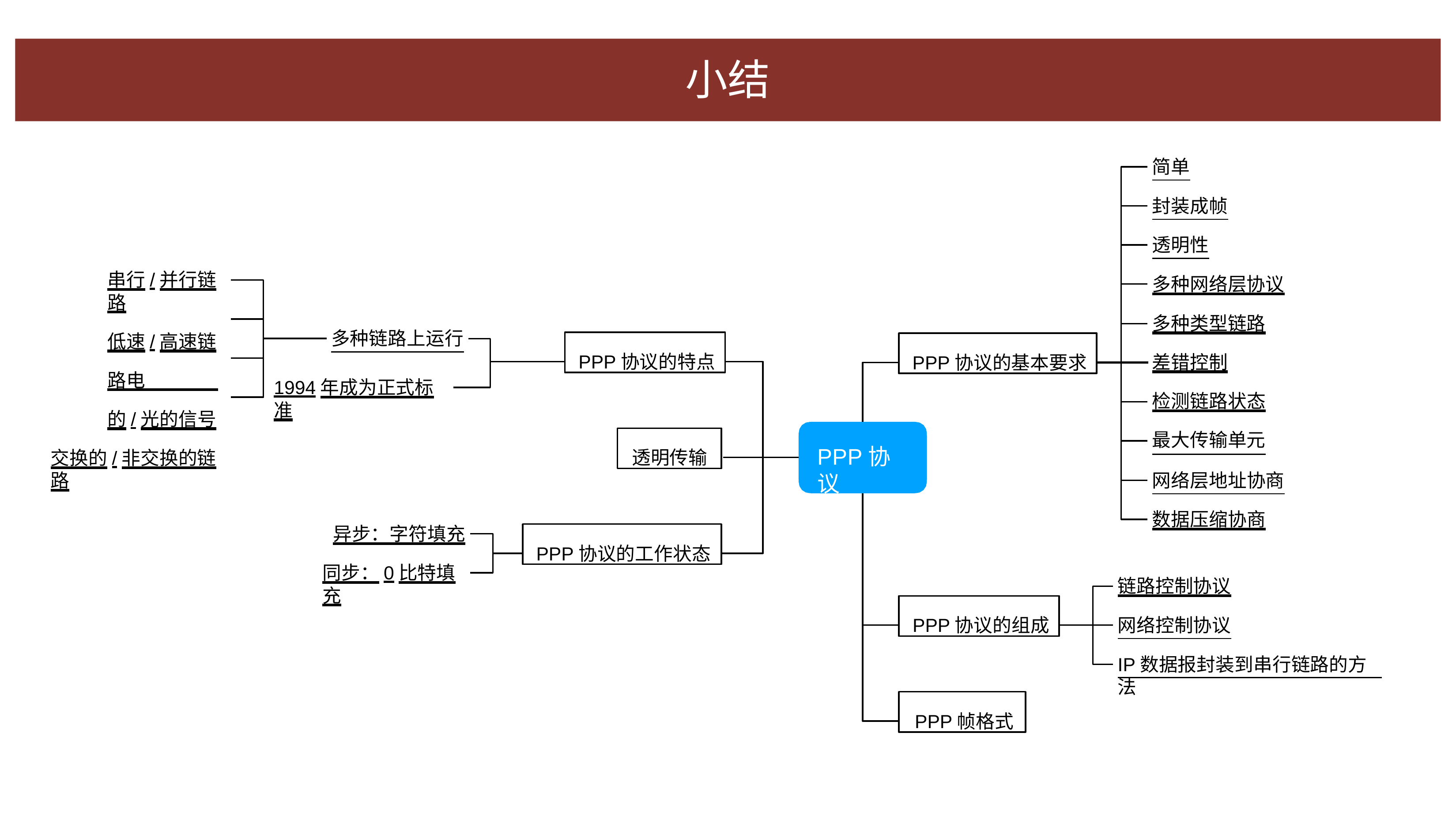

# ⼩结
简单

封装成帧

透明性

串⾏/并⾏链路
低速/⾼速链路电                       的/光的信号
交换的/⾮交换的链路
多种⽹络层协议
多种类型链路 差错控制
检测链路状态 最⼤传输单元

多种链路上运⾏
PPP协议的特点
PPP协议的基本要求

1994年成为正式标准

透明传输
PPP协议

⽹络层地址协商

数据压缩协商
异步：字符填充
同步：0⽐特填充
PPP协议的⼯作状态

链路控制协议
⽹络控制协议

PPP协议的组成

IP数据报封装到串⾏链路的⽅法

PPP帧格式